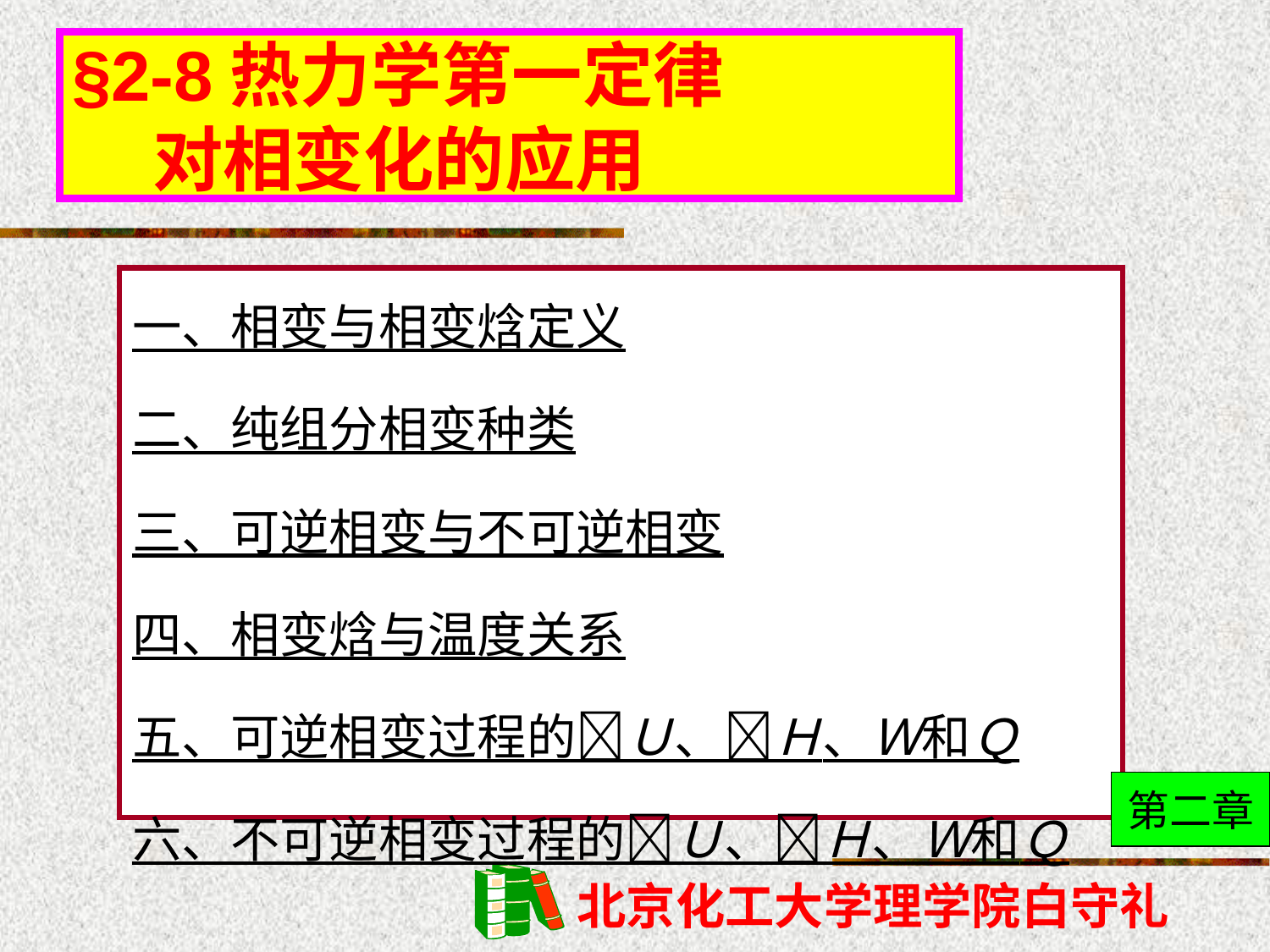

# §2-8热力学第一定律 对相变化的应用
一、相变与相变焓定义
二、纯组分相变种类
三、可逆相变与不可逆相变
四、相变焓与温度关系
五、可逆相变过程的ΔＵ、ΔＨ、Ｗ和Ｑ
六、不可逆相变过程的ΔＵ、ΔＨ、Ｗ和Ｑ
第二章